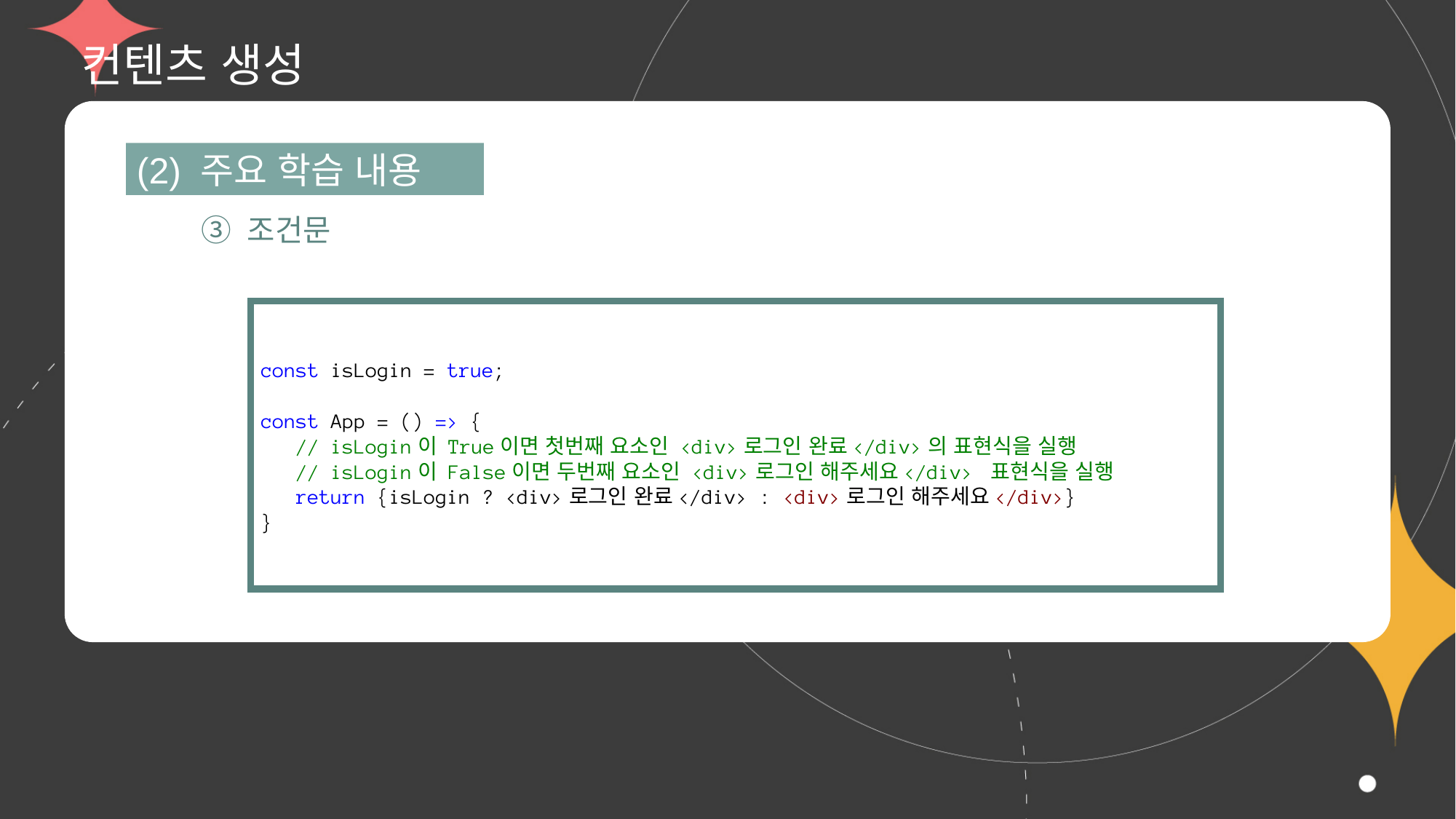

# 컨텐츠 생성
(2) 주요 학습 내용
③ 조건문
const isLogin = true;

const App = () => {
   // isLogin이 True이면 첫번째 요소인 <div>로그인 완료</div>의 표현식을 실행
   // isLogin이 False이면 두번째 요소인 <div>로그인 해주세요</div> 표현식을 실행
   return {isLogin ? <div>로그인 완료</div> : <div>로그인 해주세요</div>}
}